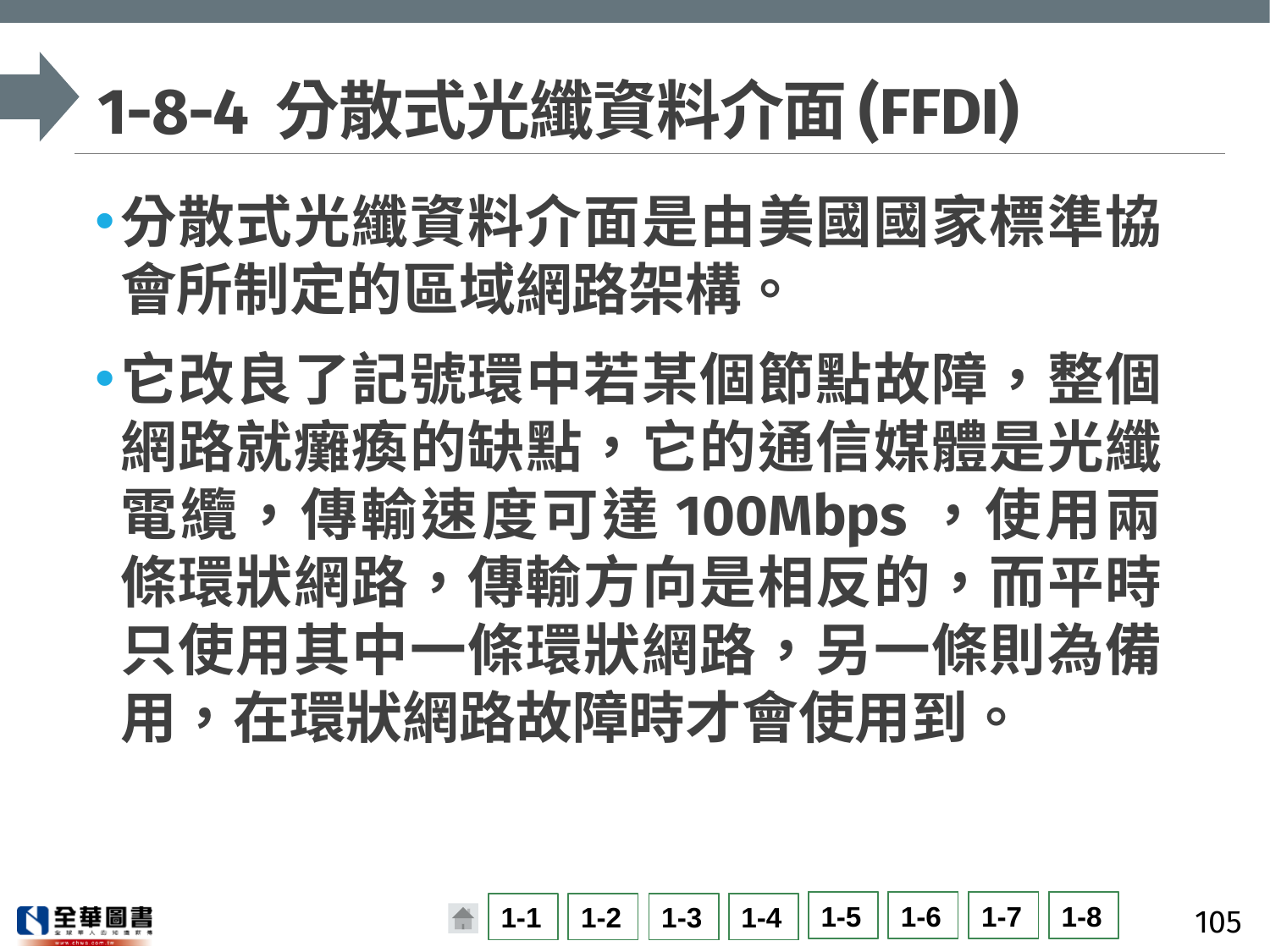

# 1-8-4 分散式光纖資料介面(FFDI)
分散式光纖資料介面是由美國國家標準協會所制定的區域網路架構。
它改良了記號環中若某個節點故障，整個網路就癱瘓的缺點，它的通信媒體是光纖電纜，傳輸速度可達100Mbps，使用兩條環狀網路，傳輸方向是相反的，而平時只使用其中一條環狀網路，另一條則為備用，在環狀網路故障時才會使用到。

105